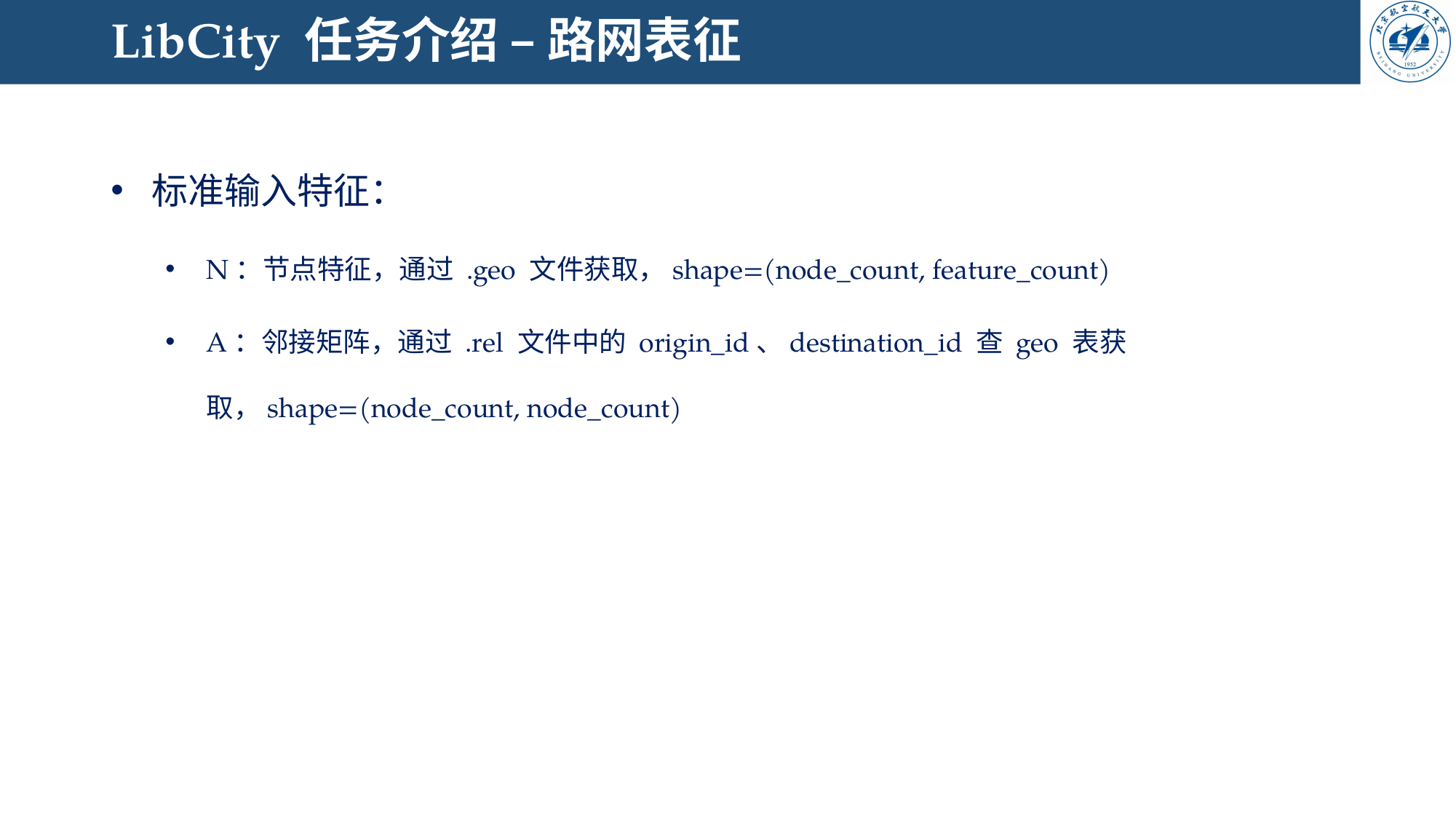

# LibCity 任务介绍 – 路网表征
标准输入特征：
N：节点特征，通过 .geo 文件获取，shape=(node_count, feature_count)
A：邻接矩阵，通过 .rel 文件中的 origin_id、destination_id 查 geo 表获取，shape=(node_count, node_count)